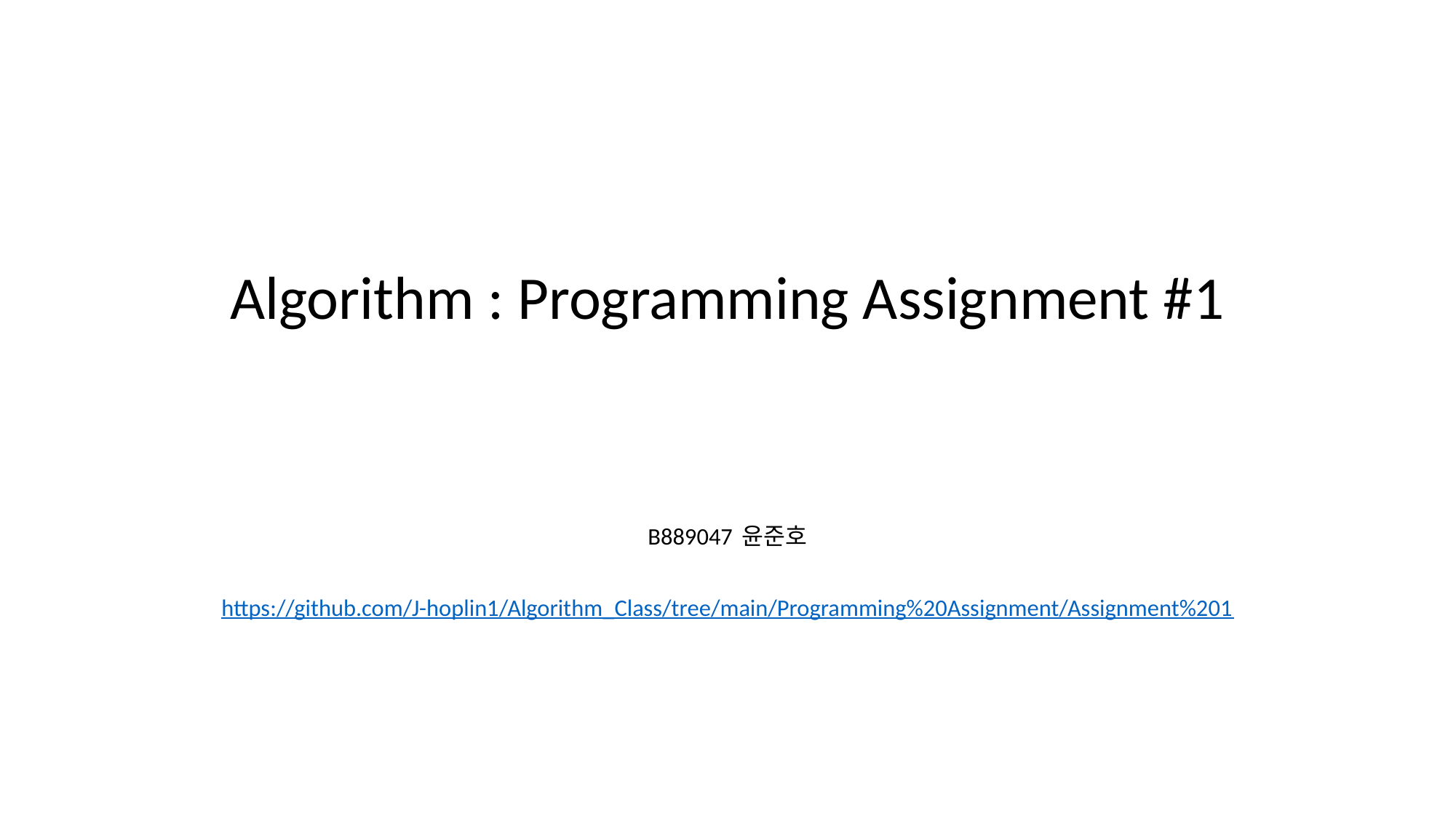

# Algorithm : Programming Assignment #1
B889047 윤준호

https://github.com/J-hoplin1/Algorithm_Class/tree/main/Programming%20Assignment/Assignment%201